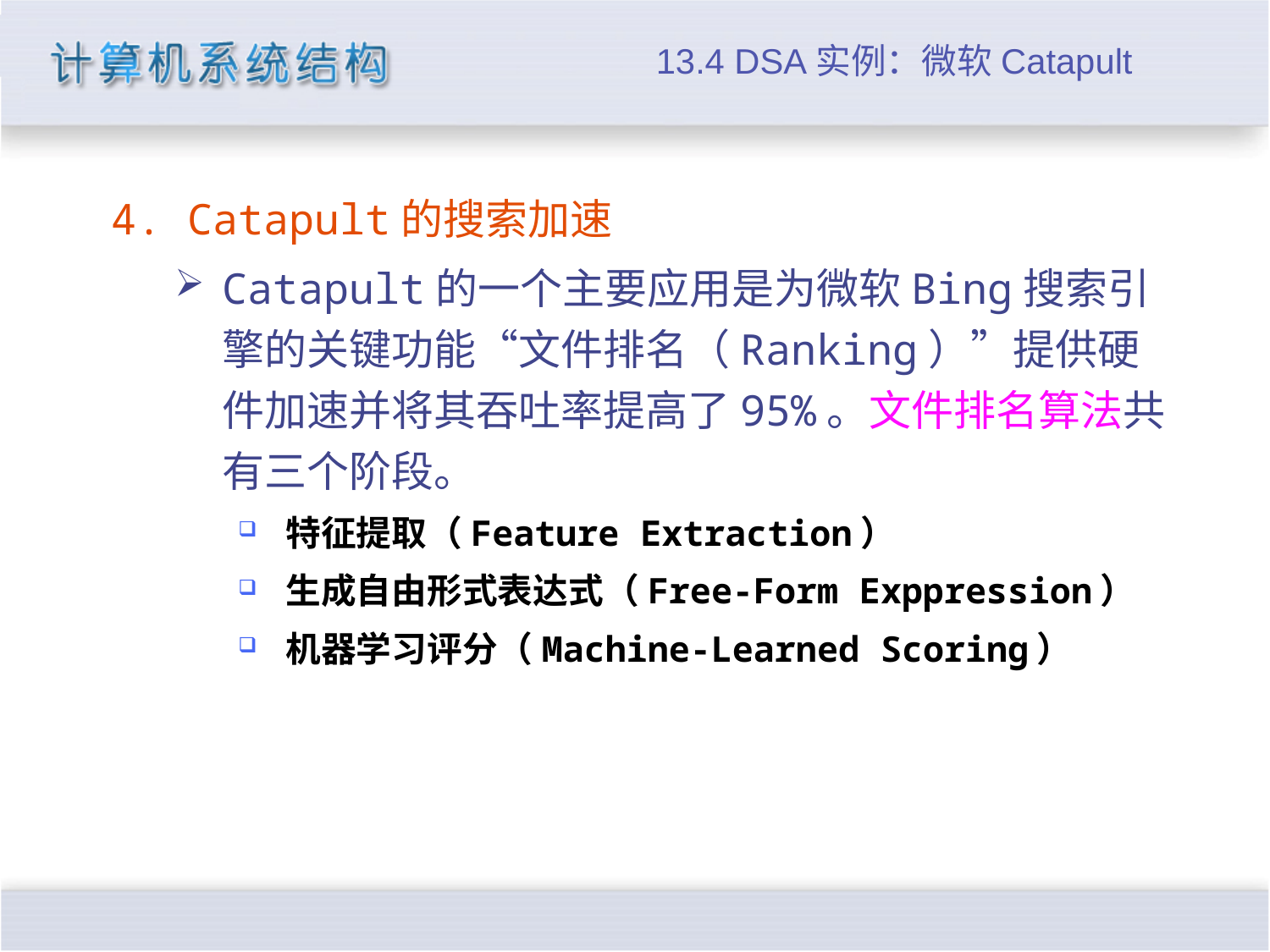

# 13.4 DSA实例：微软Catapult
4. Catapult的搜索加速
Catapult的一个主要应用是为微软Bing搜索引擎的关键功能“文件排名（Ranking）”提供硬件加速并将其吞吐率提高了95%。文件排名算法共有三个阶段。
特征提取（Feature Extraction）
生成自由形式表达式（Free-Form Exppression）
机器学习评分（Machine-Learned Scoring）